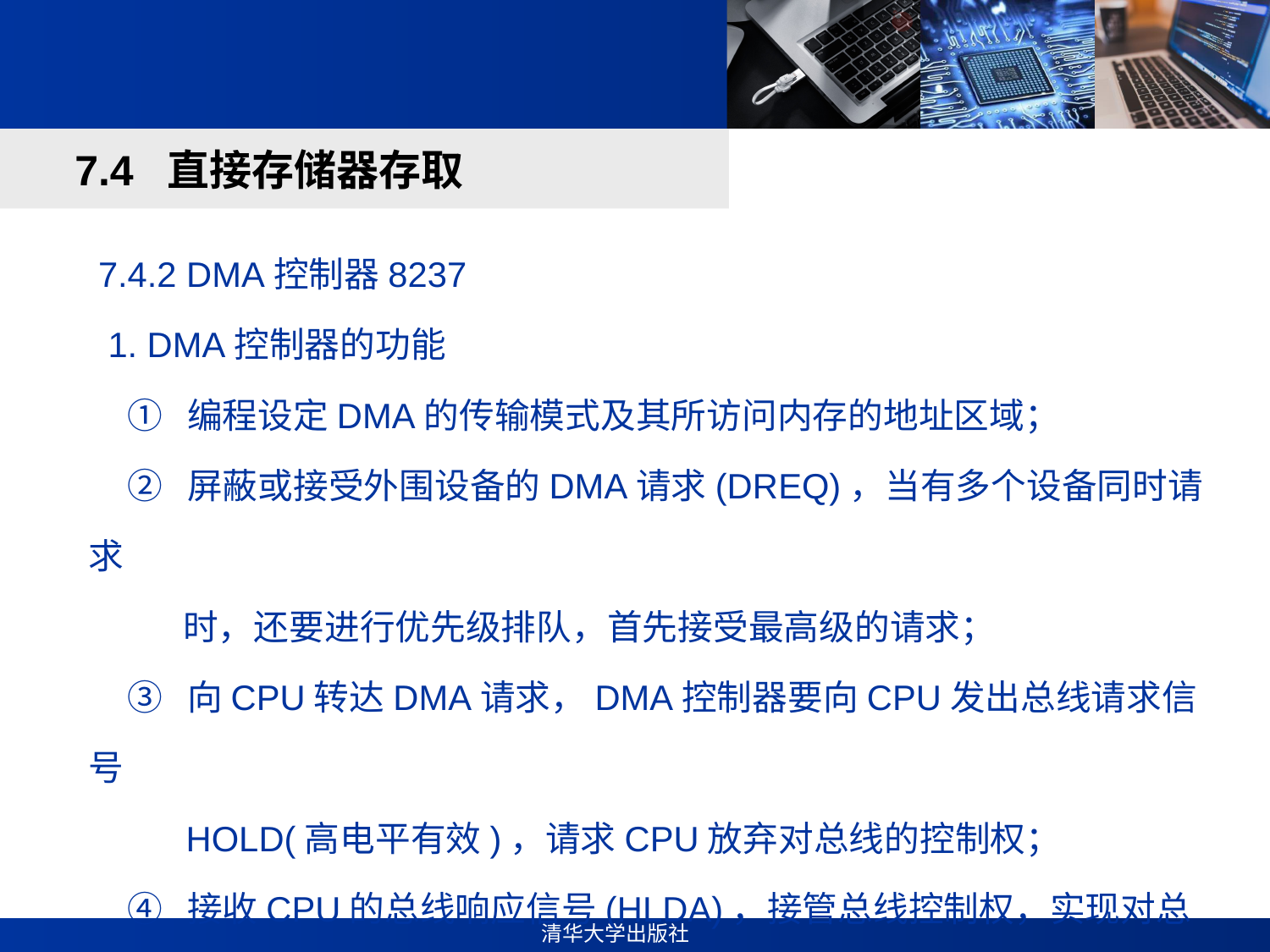

#
7.4  直接存储器存取
 7.4.2 DMA控制器8237
  1. DMA控制器的功能
     ①  编程设定DMA的传输模式及其所访问内存的地址区域；
     ②  屏蔽或接受外围设备的DMA请求(DREQ)，当有多个设备同时请求
           时，还要进行优先级排队，首先接受最高级的请求；
     ③  向CPU转达DMA请求，DMA控制器要向CPU发出总线请求信号
          HOLD(高电平有效)，请求CPU放弃对总线的控制权；
     ④  接收CPU的总线响应信号(HLDA)，接管总线控制权，实现对总线
           的控制。